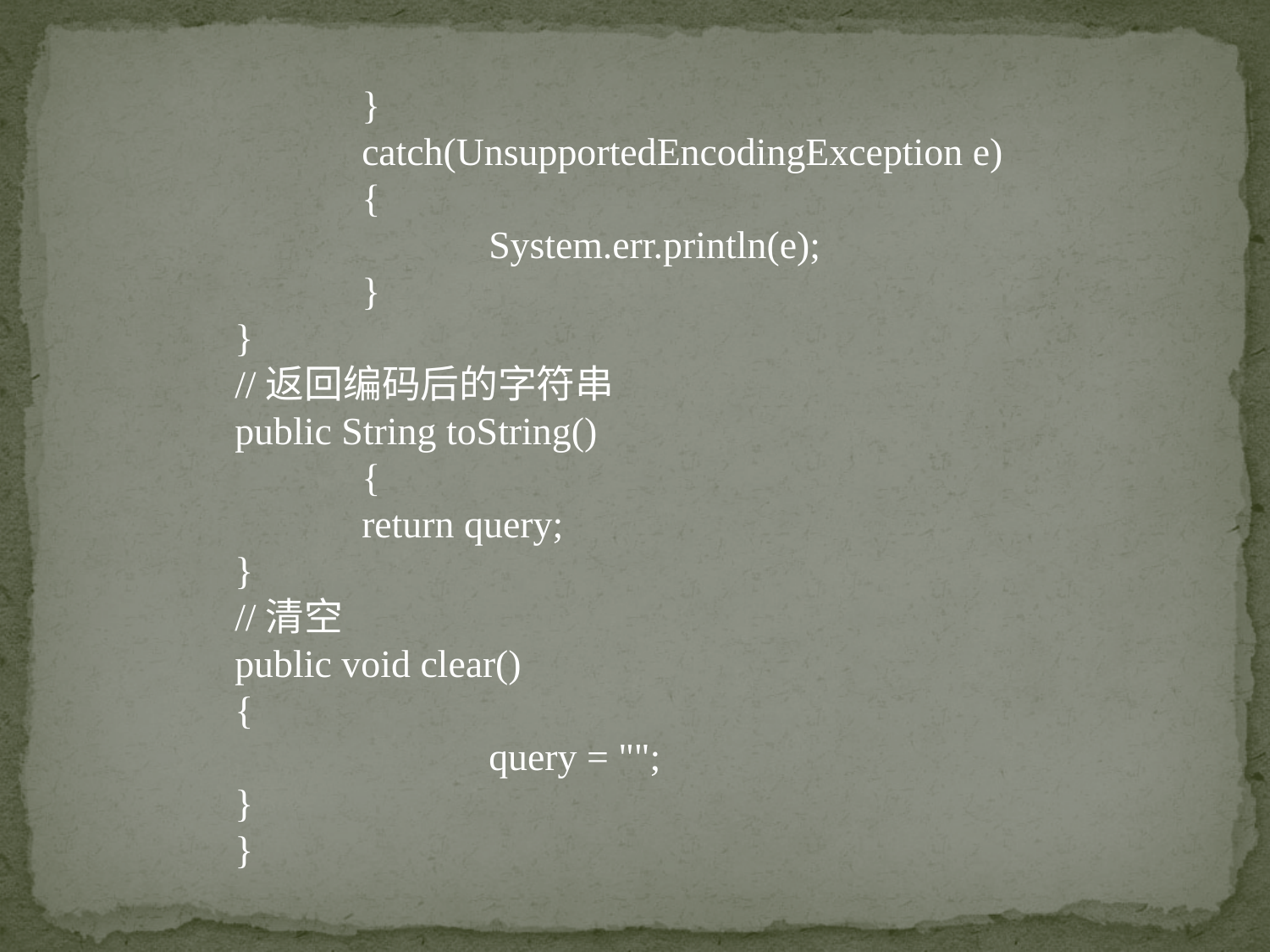

}
	catch(UnsupportedEncodingException e)
	{
		System.err.println(e);
	}
}
//返回编码后的字符串
public String toString()
	{
	return query;
}
//清空
public void clear()
{
		query = "";
}
}